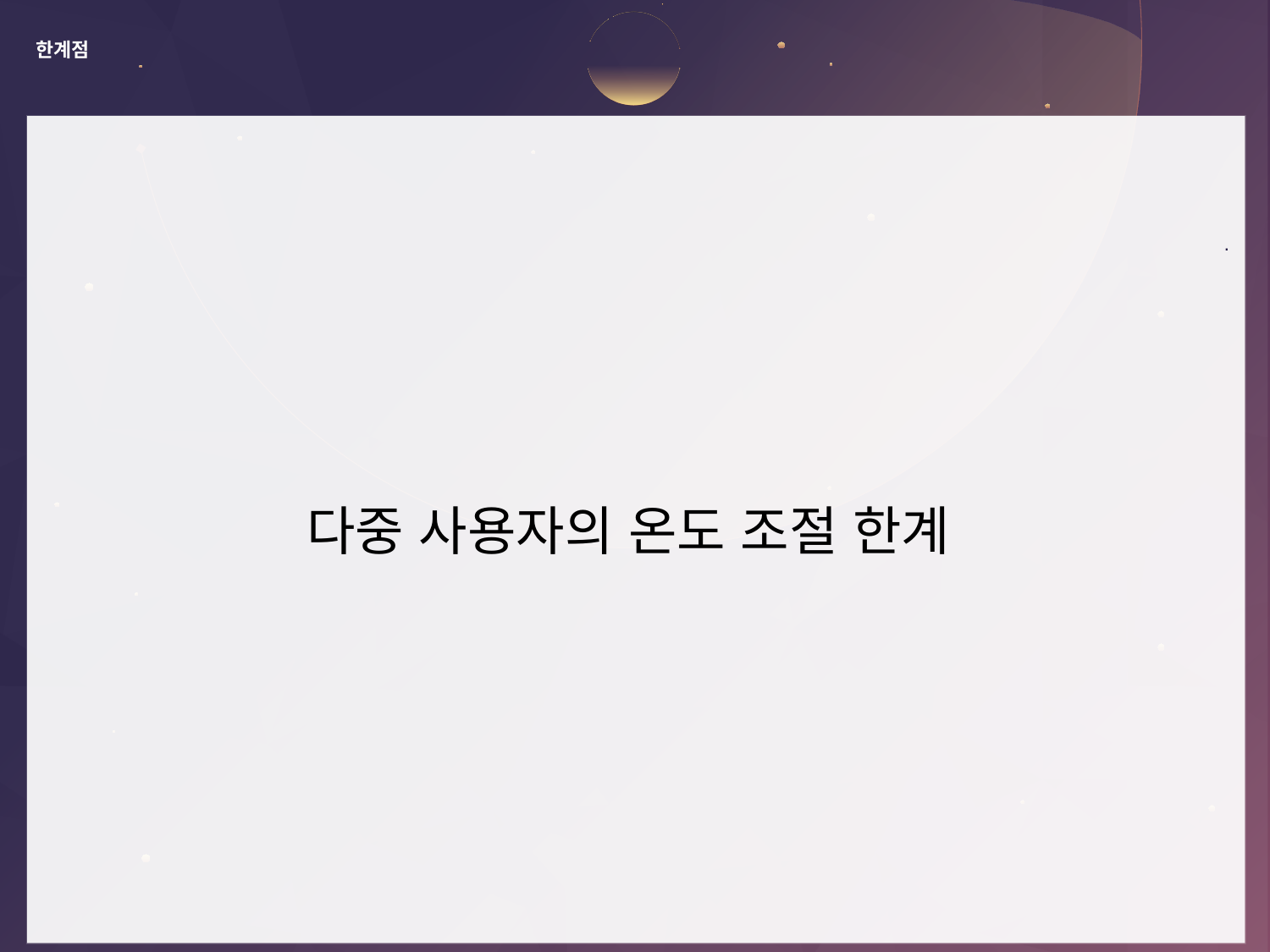

# 한계점

·

다중 사용자의 온도 조절 한계